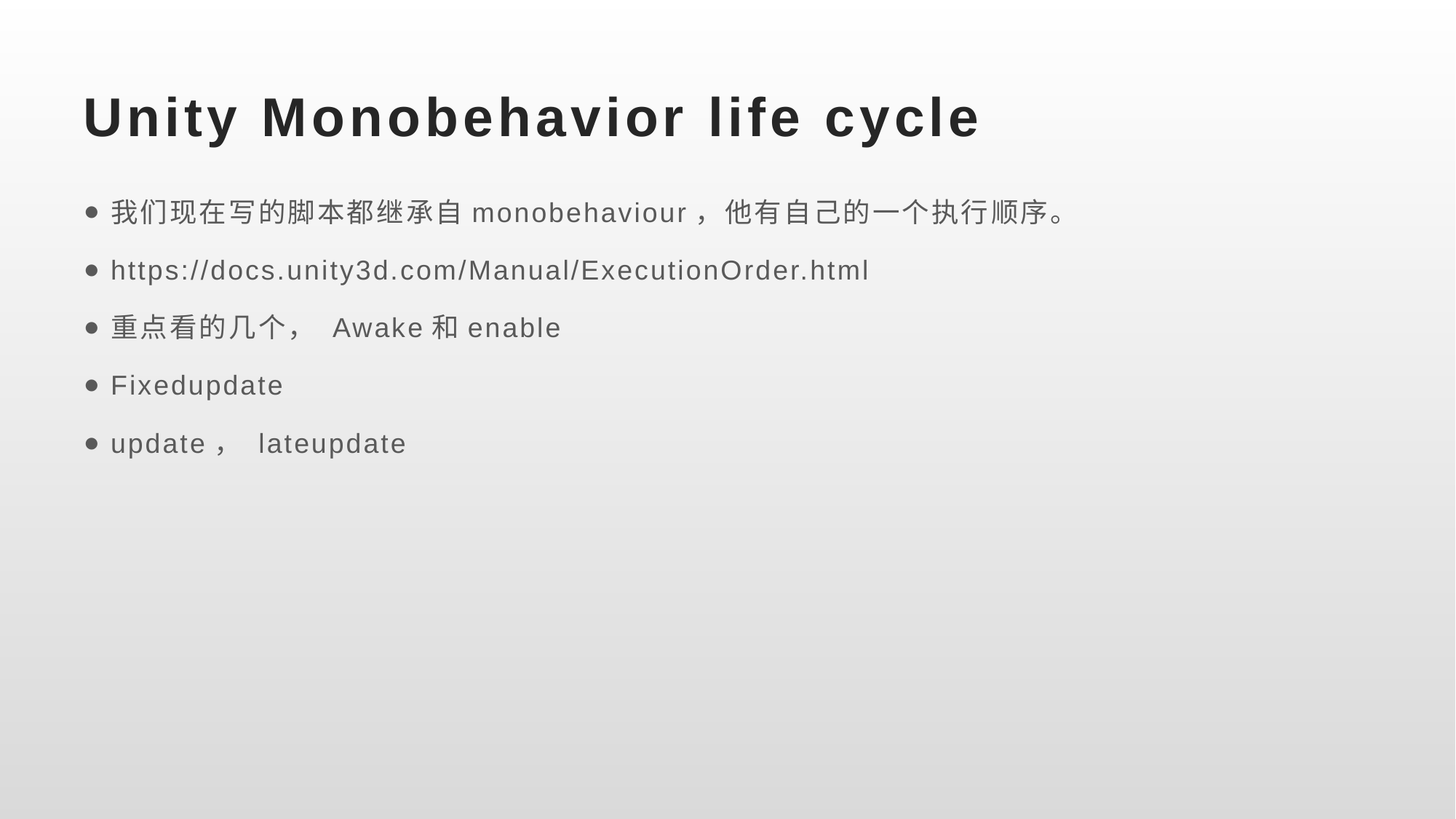

# Unity Monobehavior life cycle
我们现在写的脚本都继承自monobehaviour，他有自己的一个执行顺序。
https://docs.unity3d.com/Manual/ExecutionOrder.html
重点看的几个， Awake和enable
Fixedupdate
update， lateupdate